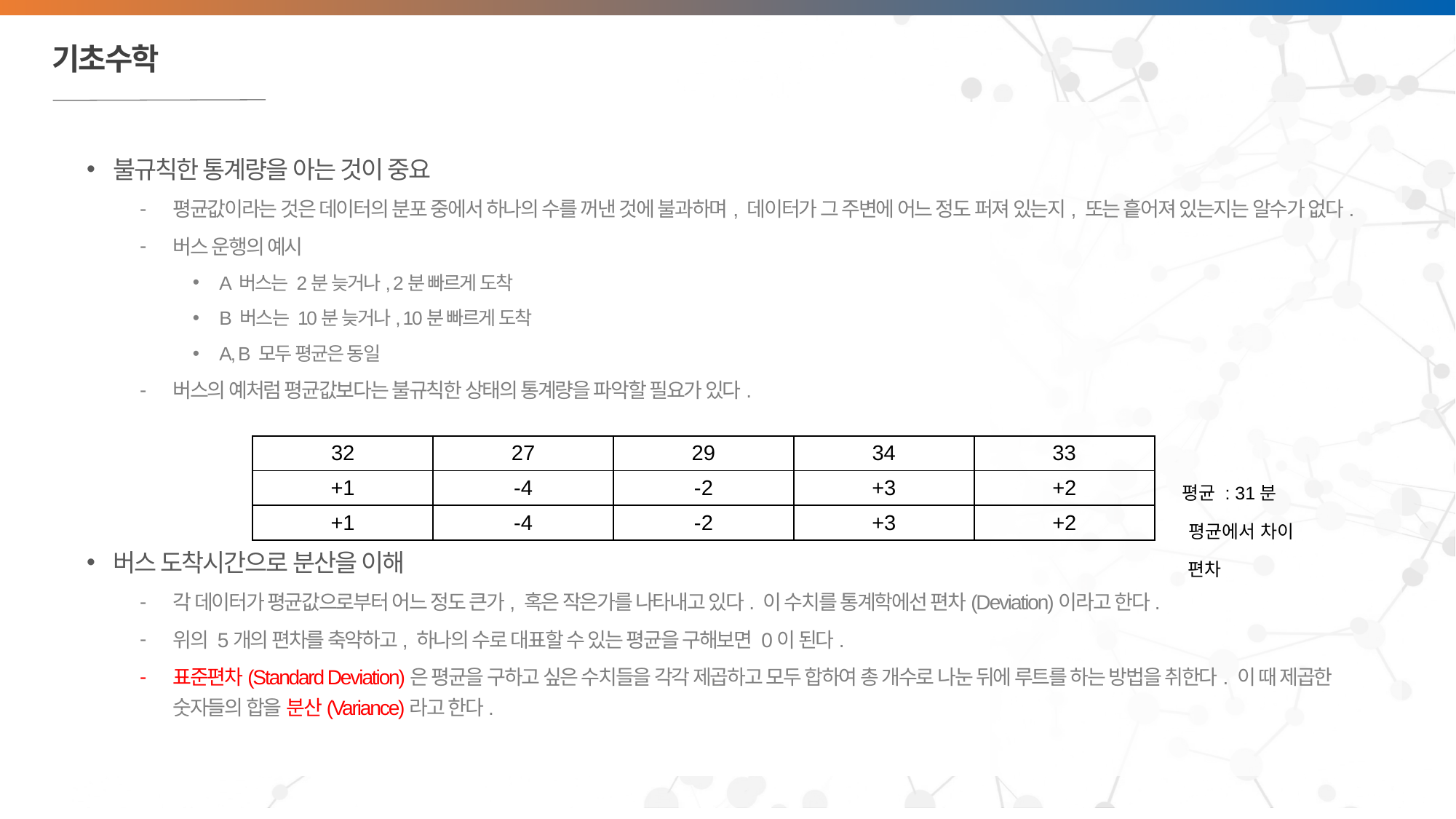

# 기초수학

불규칙한 통계량을 아는 것이 중요
평균값이라는 것은 데이터의 분포 중에서 하나의 수를 꺼낸 것에 불과하며, 데이터가 그 주변에 어느 정도 퍼져 있는지, 또는 흩어져 있는지는 알수가 없다.
버스 운행의 예시
A 버스는 2분 늦거나, 2분 빠르게 도착
B 버스는 10분 늦거나, 10분 빠르게 도착
A, B 모두 평균은 동일
버스의 예처럼 평균값보다는 불규칙한 상태의 통계량을 파악할 필요가 있다.

버스 도착시간으로 분산을 이해
각 데이터가 평균값으로부터 어느 정도 큰가, 혹은 작은가를 나타내고 있다. 이 수치를 통계학에선 편차(Deviation)이라고 한다.
위의 5개의 편차를 축약하고, 하나의 수로 대표할 수 있는 평균을 구해보면 0이 된다.
표준편차(Standard Deviation)은 평균을 구하고 싶은 수치들을 각각 제곱하고 모두 합하여 총 개수로 나눈 뒤에 루트를 하는 방법을 취한다. 이 때 제곱한 숫자들의 합을 분산(Variance)라고 한다.

| 32 | 27 | 29 | 34 | 33 |
| --- | --- | --- | --- | --- |
| +1 | -4 | -2 | +3 | +2 |
| +1 | -4 | -2 | +3 | +2 |
평균 : 31분
평균에서 차이
편차